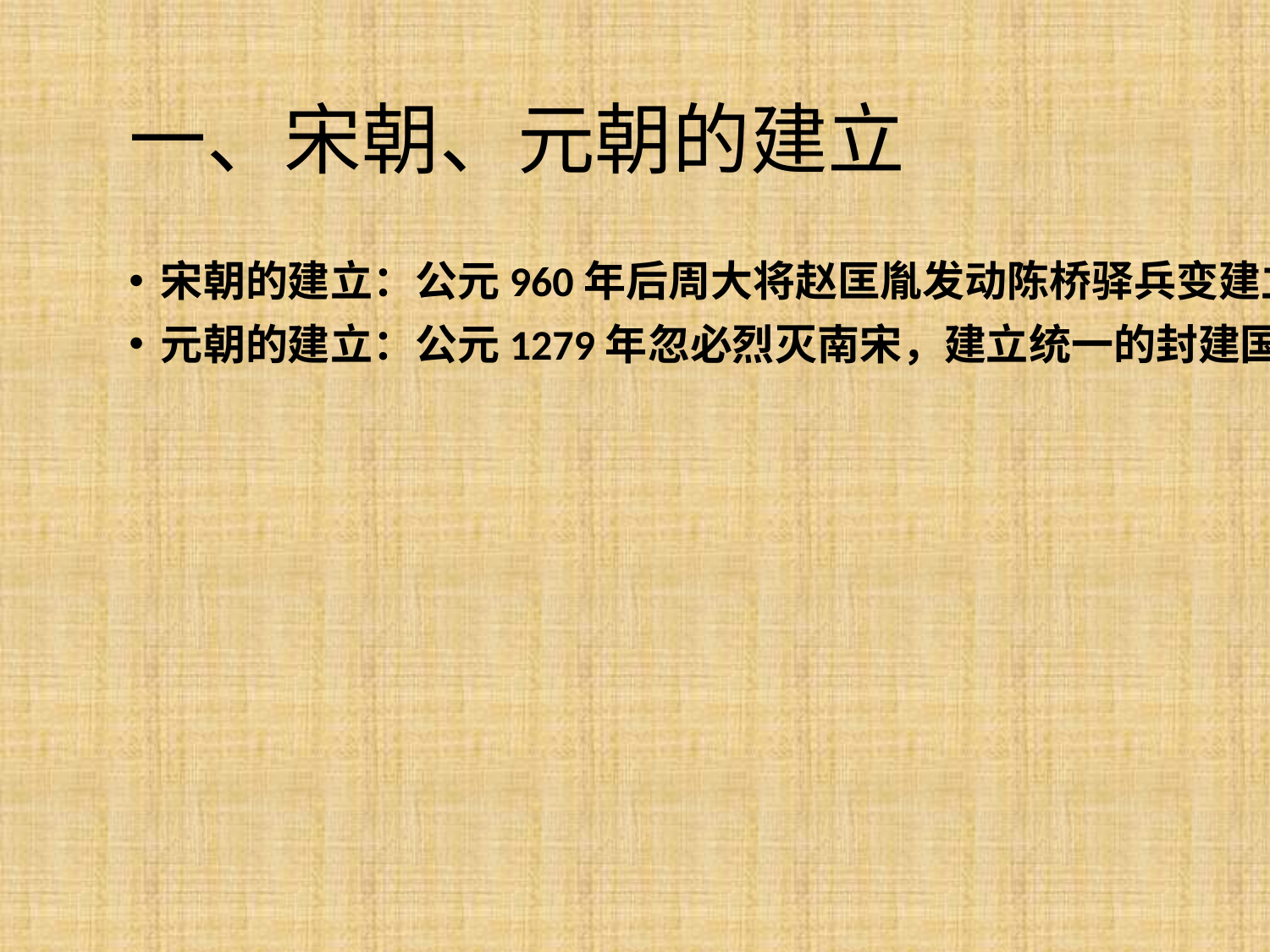

# 一、宋朝、元朝的建立
宋朝的建立：公元960年后周大将赵匡胤发动陈桥驿兵变建立宋王朝。
元朝的建立：公元1279年忽必烈灭南宋，建立统一的封建国家。